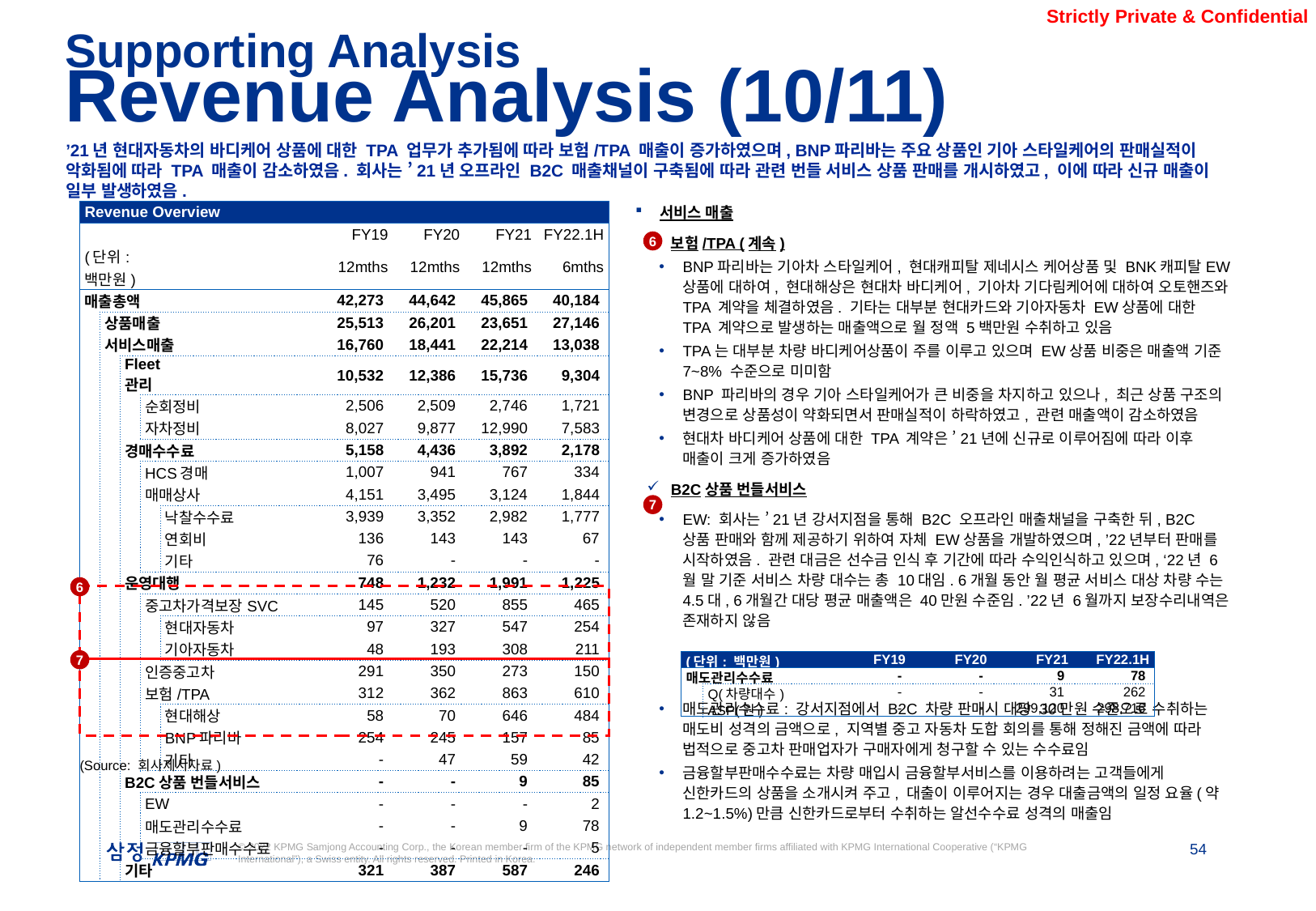

Supporting Analysis
Revenue Analysis (10/11)
’21년 현대자동차의 바디케어 상품에 대한 TPA 업무가 추가됨에 따라 보험/TPA 매출이 증가하였으며, BNP파리바는 주요 상품인 기아 스타일케어의 판매실적이 악화됨에 따라 TPA 매출이 감소하였음. 회사는 ’21년 오프라인 B2C 매출채널이 구축됨에 따라 관련 번들 서비스 상품 판매를 개시하였고, 이에 따라 신규 매출이 일부 발생하였음.
서비스 매출
보험/TPA (계속)
BNP파리바는 기아차 스타일케어, 현대캐피탈 제네시스 케어상품 및 BNK캐피탈EW 상품에 대하여, 현대해상은 현대차 바디케어, 기아차 기다림케어에 대하여 오토핸즈와 TPA 계약을 체결하였음. 기타는 대부분 현대카드와 기아자동차 EW상품에 대한 TPA 계약으로 발생하는 매출액으로 월 정액 5백만원 수취하고 있음
TPA는 대부분 차량 바디케어상품이 주를 이루고 있으며 EW상품 비중은 매출액 기준 7~8% 수준으로 미미함
BNP 파리바의 경우 기아 스타일케어가 큰 비중을 차지하고 있으나, 최근 상품 구조의 변경으로 상품성이 약화되면서 판매실적이 하락하였고, 관련 매출액이 감소하였음
현대차 바디케어 상품에 대한 TPA 계약은 ’21년에 신규로 이루어짐에 따라 이후 매출이 크게 증가하였음
B2C상품 번들서비스
EW: 회사는 ’21년 강서지점을 통해 B2C 오프라인 매출채널을 구축한 뒤, B2C 상품 판매와 함께 제공하기 위하여 자체 EW상품을 개발하였으며, ’22년부터 판매를 시작하였음. 관련 대금은 선수금 인식 후 기간에 따라 수익인식하고 있으며, ‘22년 6월 말 기준 서비스 차량 대수는 총 10대임. 6개월 동안 월 평균 서비스 대상 차량 수는 4.5대, 6개월간 대당 평균 매출액은 40만원 수준임. ’22년 6월까지 보장수리내역은 존재하지 않음

매도관리수수료: 강서지점에서 B2C 차량 판매시 대당 30만원 수준으로 수취하는 매도비 성격의 금액으로, 지역별 중고 자동차 도합 회의를 통해 정해진 금액에 따라 법적으로 중고차 판매업자가 구매자에게 청구할 수 있는 수수료임
금융할부판매수수료는 차량 매입시 금융할부서비스를 이용하려는 고객들에게 신한카드의 상품을 소개시켜 주고, 대출이 이루어지는 경우 대출금액의 일정 요율(약 1.2~1.5%)만큼 신한카드로부터 수취하는 알선수수료 성격의 매출임
| Revenue Overview |  |  |  |  |  |  |  |  |  |  |
| --- | --- | --- | --- | --- | --- | --- | --- | --- | --- | --- |
|  |  |  |  |  |  |  | FY19 | FY20 | FY21 | FY22.1H |
| (단위: 백만원) |  |  |  |  |  |  | 12mths | 12mths | 12mths | 6mths |
| 매출총액 |  |  |  |  |  |  | 42,273 | 44,642 | 45,865 | 40,184 |
|  | 상품매출 |  |  |  |  |  | 25,513 | 26,201 | 23,651 | 27,146 |
|  | 서비스매출 |  |  |  |  |  | 16,760 | 18,441 | 22,214 | 13,038 |
|  |  | Fleet 관리 |  |  |  |  | 10,532 | 12,386 | 15,736 | 9,304 |
|  |  |  | 순회정비 |  |  |  | 2,506 | 2,509 | 2,746 | 1,721 |
|  |  |  | 자차정비 |  |  |  | 8,027 | 9,877 | 12,990 | 7,583 |
|  |  | 경매수수료 |  |  |  |  | 5,158 | 4,436 | 3,892 | 2,178 |
|  |  |  | HCS경매 |  |  |  | 1,007 | 941 | 767 | 334 |
|  |  |  | 매매상사 |  |  |  | 4,151 | 3,495 | 3,124 | 1,844 |
|  |  |  |  | 낙찰수수료 |  |  | 3,939 | 3,352 | 2,982 | 1,777 |
|  |  |  |  | 연회비 |  |  | 136 | 143 | 143 | 67 |
|  |  |  |  | 기타 |  |  | 76 | - | - | - |
|  |  | 운영대행 |  |  |  |  | 748 | 1,232 | 1,991 | 1,225 |
|  |  |  | 중고차가격보장SVC |  |  |  | 145 | 520 | 855 | 465 |
|  |  |  |  | 현대자동차 |  |  | 97 | 327 | 547 | 254 |
|  |  |  |  | 기아자동차 |  |  | 48 | 193 | 308 | 211 |
|  |  |  | 인증중고차 |  |  |  | 291 | 350 | 273 | 150 |
|  |  |  | 보험/TPA |  |  |  | 312 | 362 | 863 | 610 |
|  |  |  |  | 현대해상 |  |  | 58 | 70 | 646 | 484 |
|  |  |  |  | BNP파리바 |  |  | 254 | 245 | 157 | 85 |
|  |  |  |  | 기타 |  |  | - | 47 | 59 | 42 |
|  |  | B2C상품 번들서비스 |  |  |  |  | - | - | 9 | 85 |
|  |  |  | EW |  |  |  | - | - | - | 2 |
|  |  |  | 매도관리수수료 |  |  |  | - | - | 9 | 78 |
|  |  |  | 금융할부판매수수료 |  |  |  | - | - | - | 5 |
|  |  | 기타 |  |  |  |  | 321 | 387 | 587 | 246 |
6
7
6

7
| (단위: 백만원) |  | FY19 | FY20 | FY21 | FY22.1H |
| --- | --- | --- | --- | --- | --- |
| 매도관리수수료 |  | - | - | 9 | 78 |
|  | Q(차량대수) | - | - | 31 | 262 |
|  | ASP(원) | - | - | 299,120 | 298,716 |

(Source: 회사제시자료)